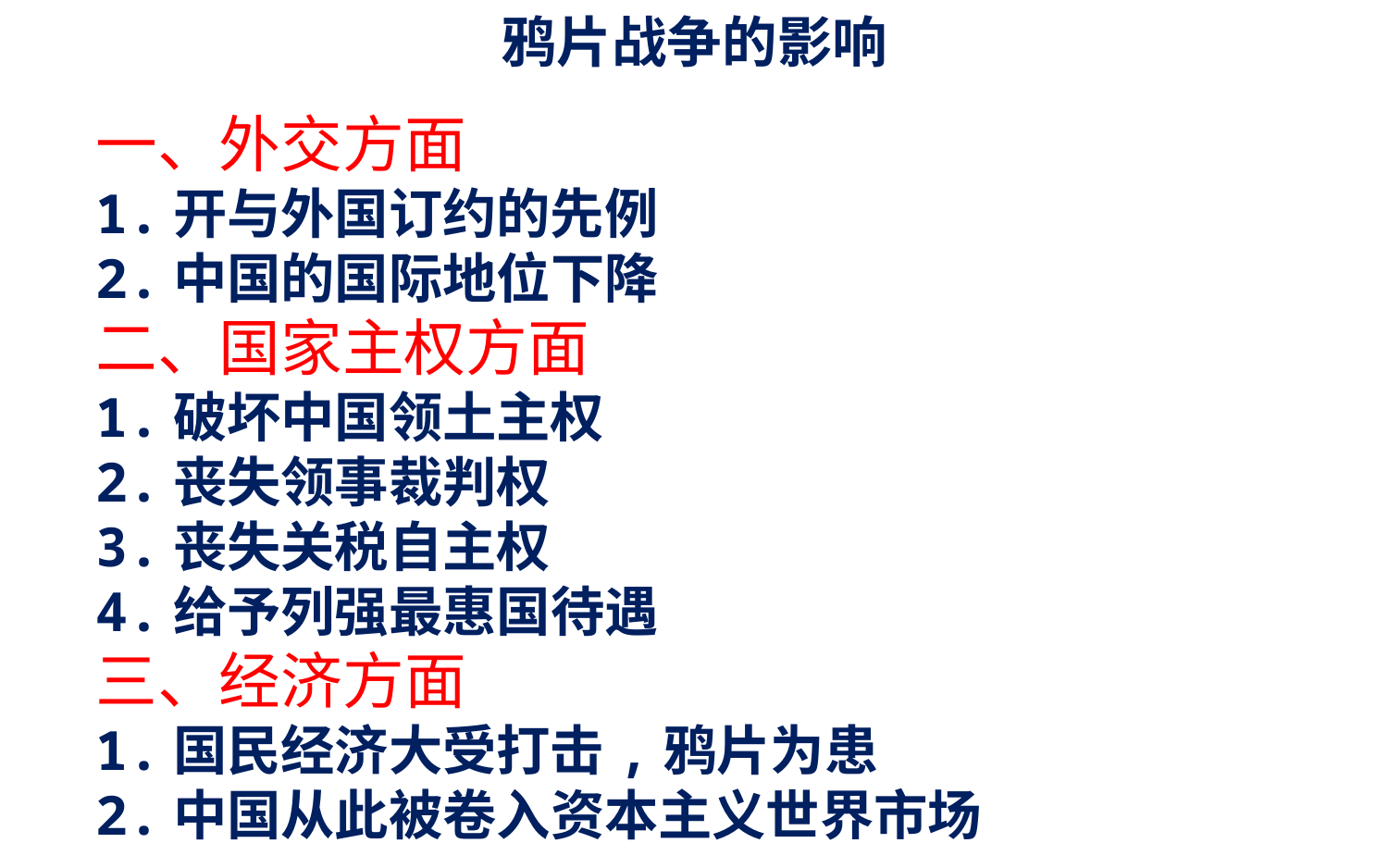

# 鸦片战争的影响
一、外交方面
1.开与外国订约的先例
2.中国的国际地位下降
二、国家主权方面
1.破坏中国领土主权
2.丧失领事裁判权
3.丧失关税自主权
4.给予列强最惠国待遇
三、经济方面
1.国民经济大受打击,鸦片为患
2.中国从此被卷入资本主义世界市场